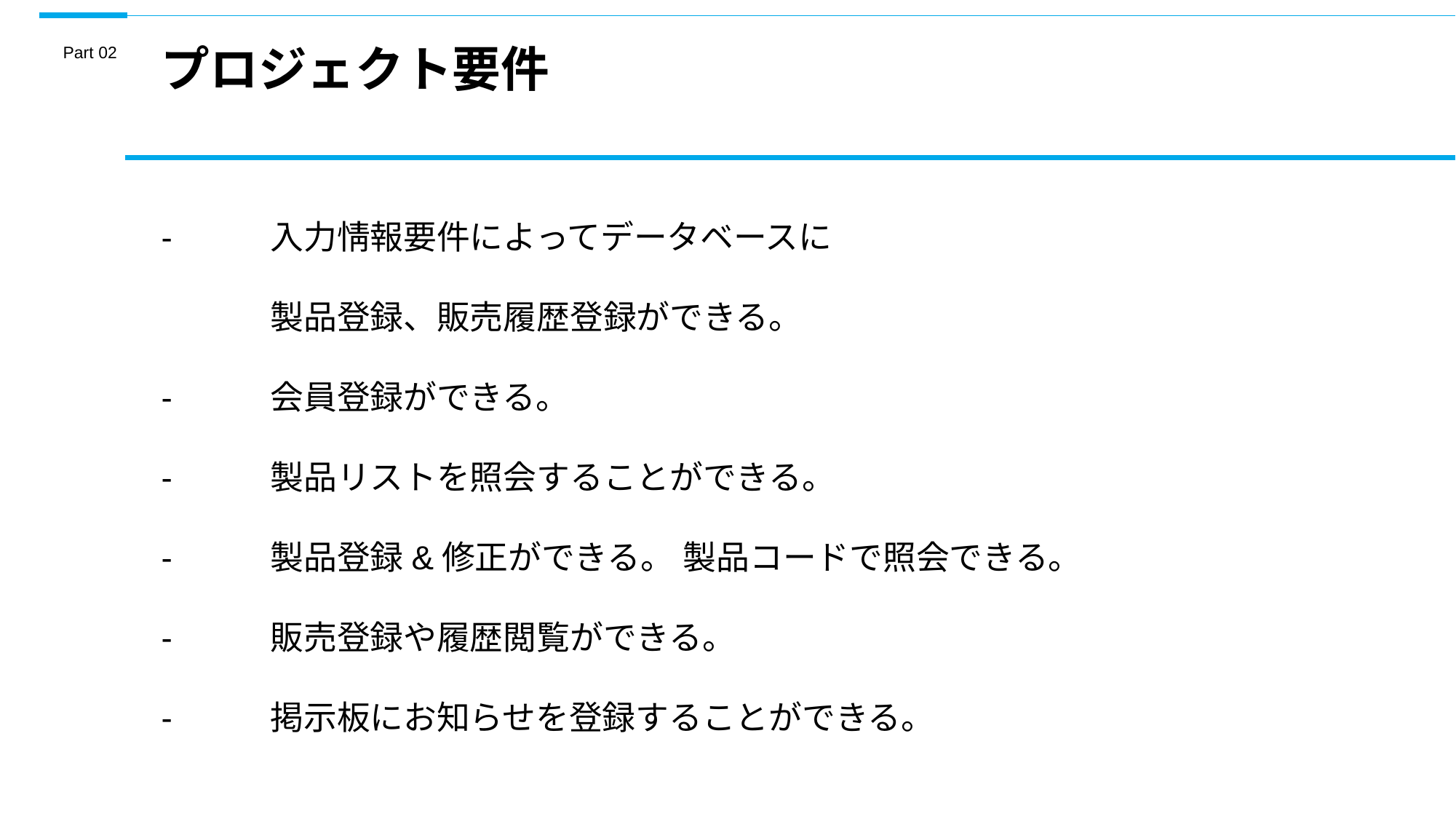

プロジェクト要件
Part 02
- 	入力情報要件によってデータベースに
	製品登録、販売履歴登録ができる。
-	会員登録ができる。
- 	製品リストを照会することができる。
-	製品登録&修正ができる。 製品コードで照会できる。
-	販売登録や履歴閲覧ができる。
-	掲示板にお知らせを登録することができる。